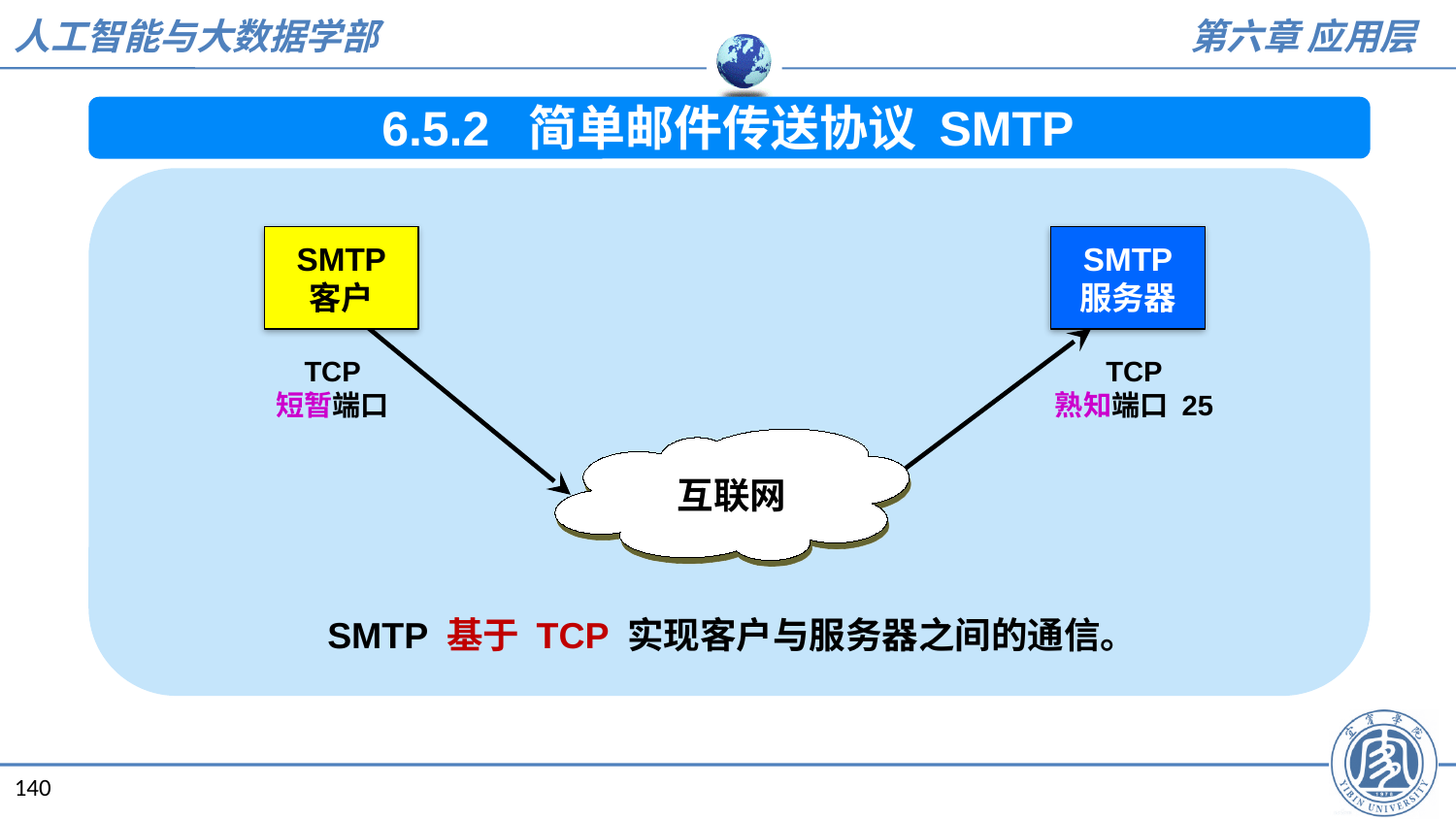

6.5.2  简单邮件传送协议 SMTP

SMTP
客户
SMTP
服务器
TCP
短暂端口
TCP
熟知端口 25
互联网
SMTP 基于 TCP 实现客户与服务器之间的通信。
140